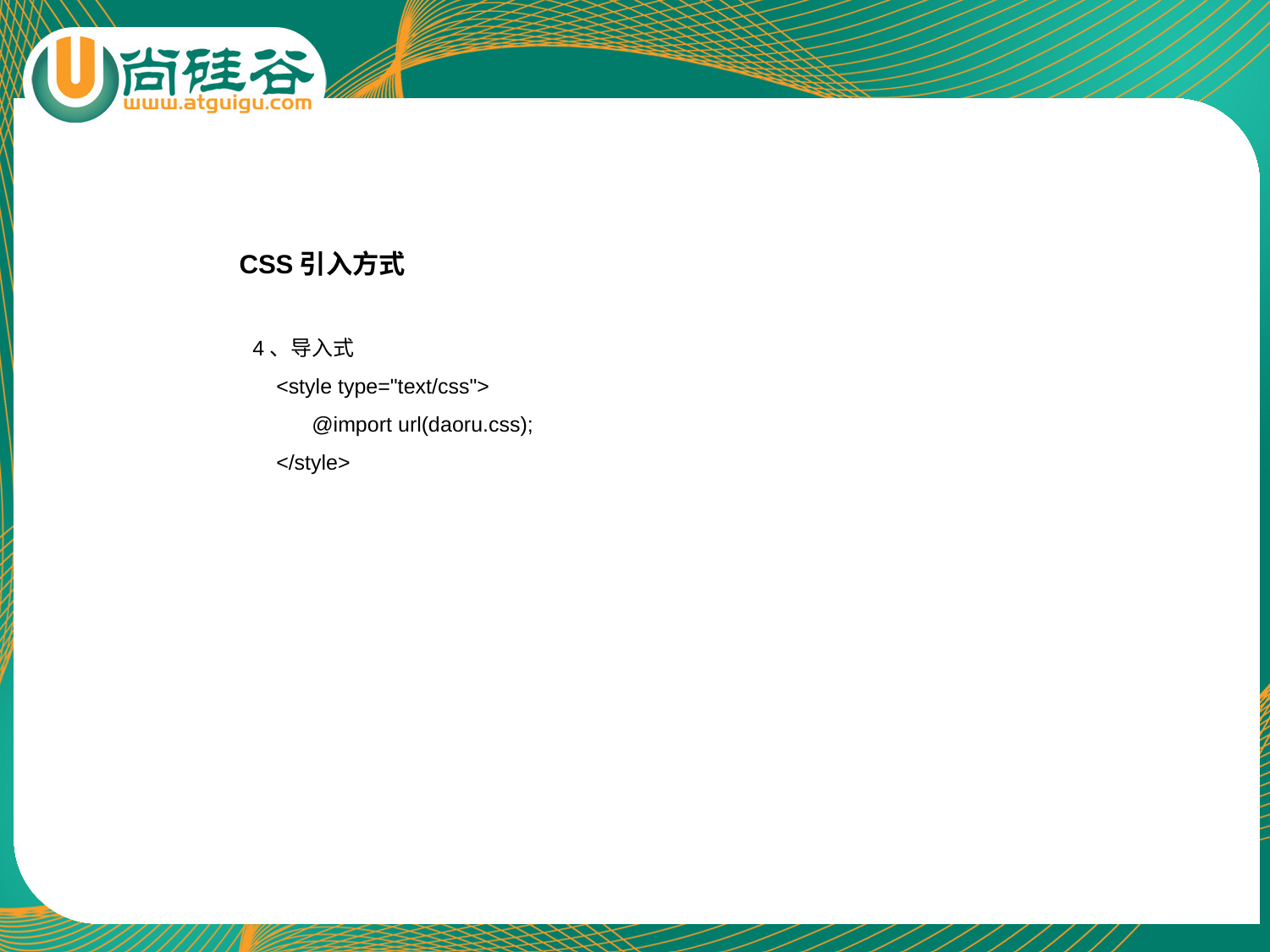

CSS引入方式
4、导入式
    <style type="text/css">
          @import url(daoru.css);
    </style>